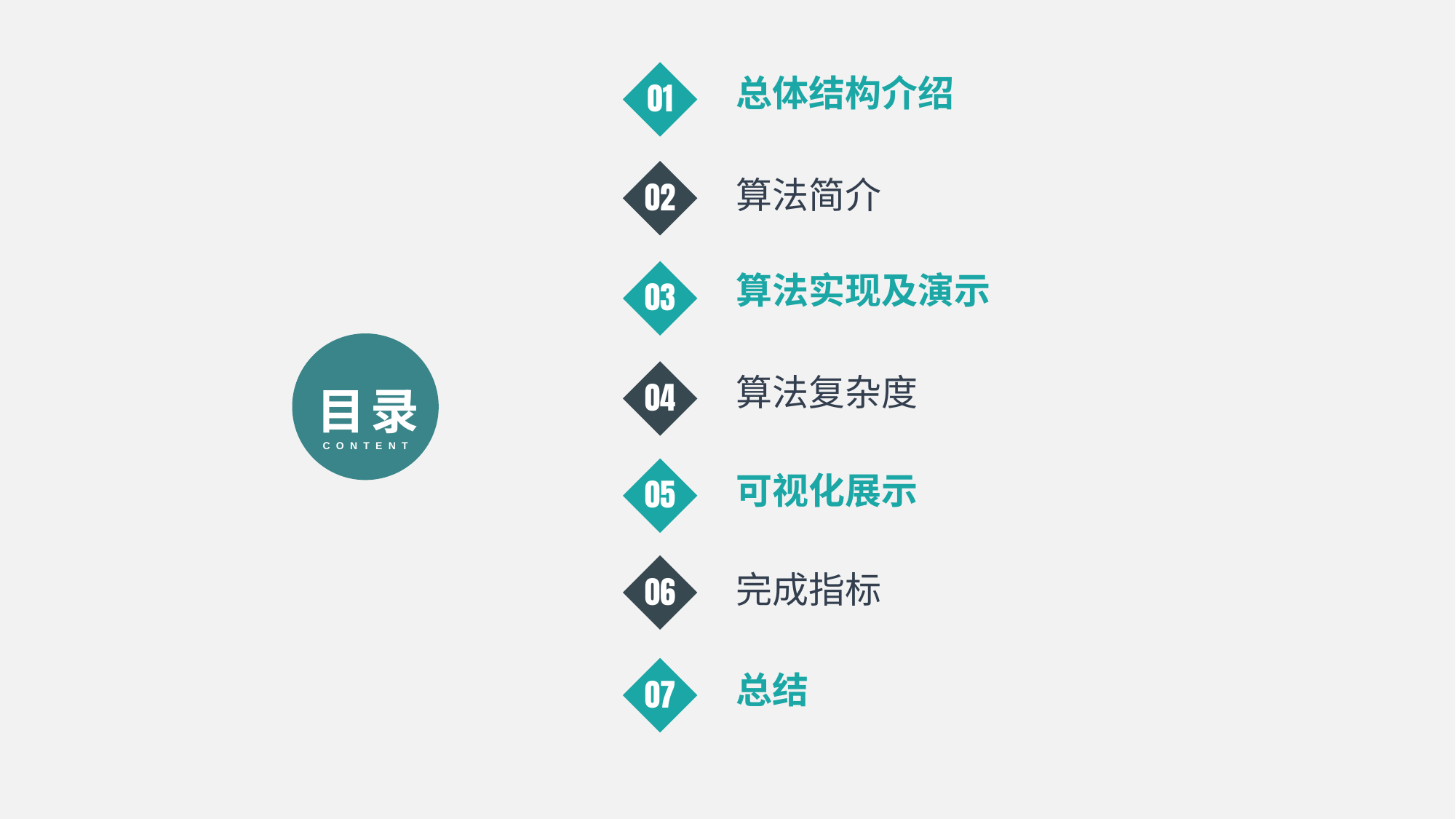

01
总体结构介绍
02
算法简介
03
算法实现及演示
 目录
CONTENT
04
算法复杂度
05
可视化展示
06
完成指标
07
总结